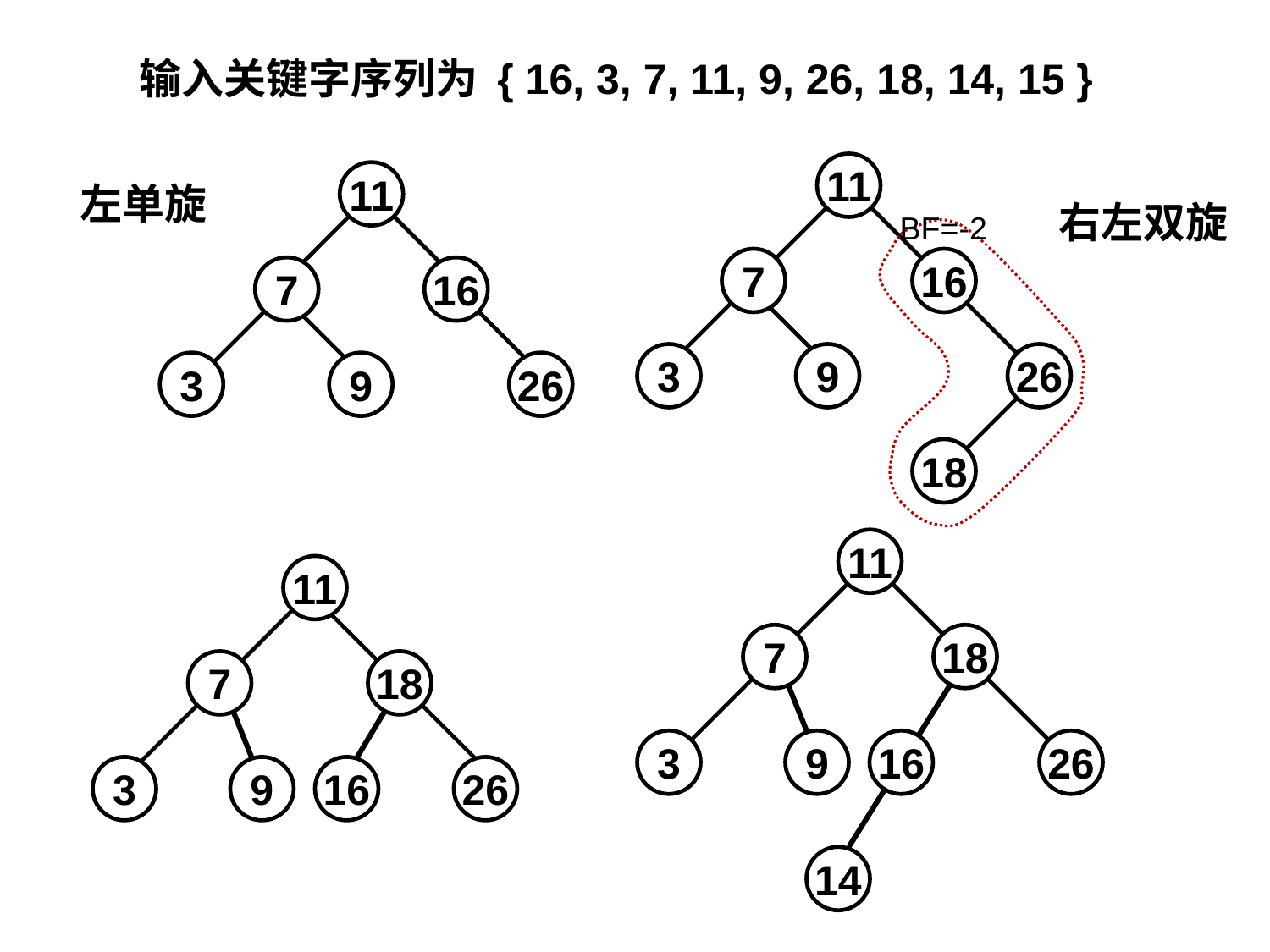

输入关键字序列为 { 16, 3, 7, 11, 9, 26, 18, 14, 15 }
11
11
左单旋
右左双旋
BF=-2

7
16
7
16

3
9
26
3
9
26

18
11
11

7
18
7
18

3
9
16
26
3
9
16
26
14